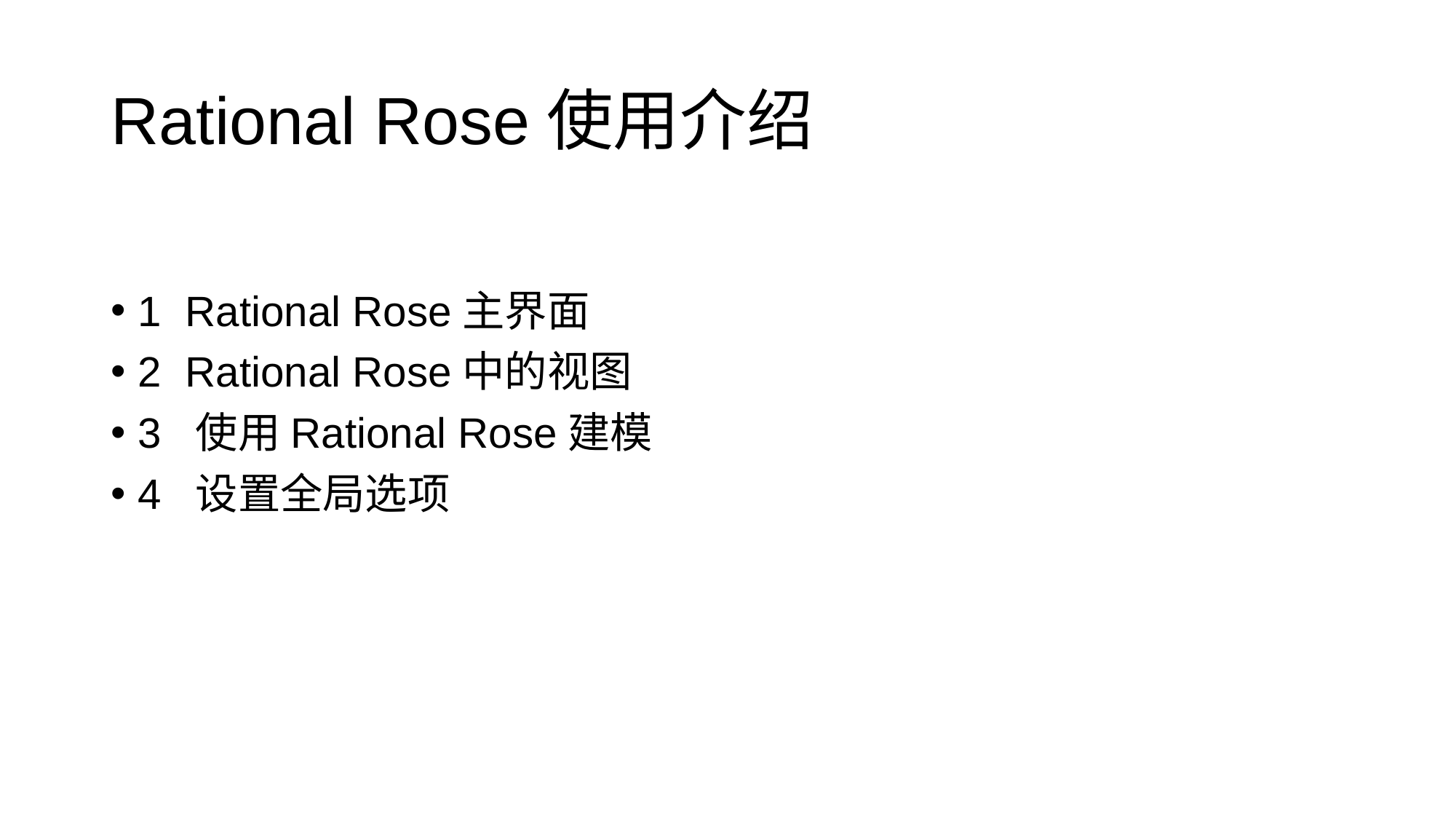

# Rational Rose使用介绍

1  Rational Rose主界面
2  Rational Rose中的视图
3  使用Rational Rose建模
4  设置全局选项